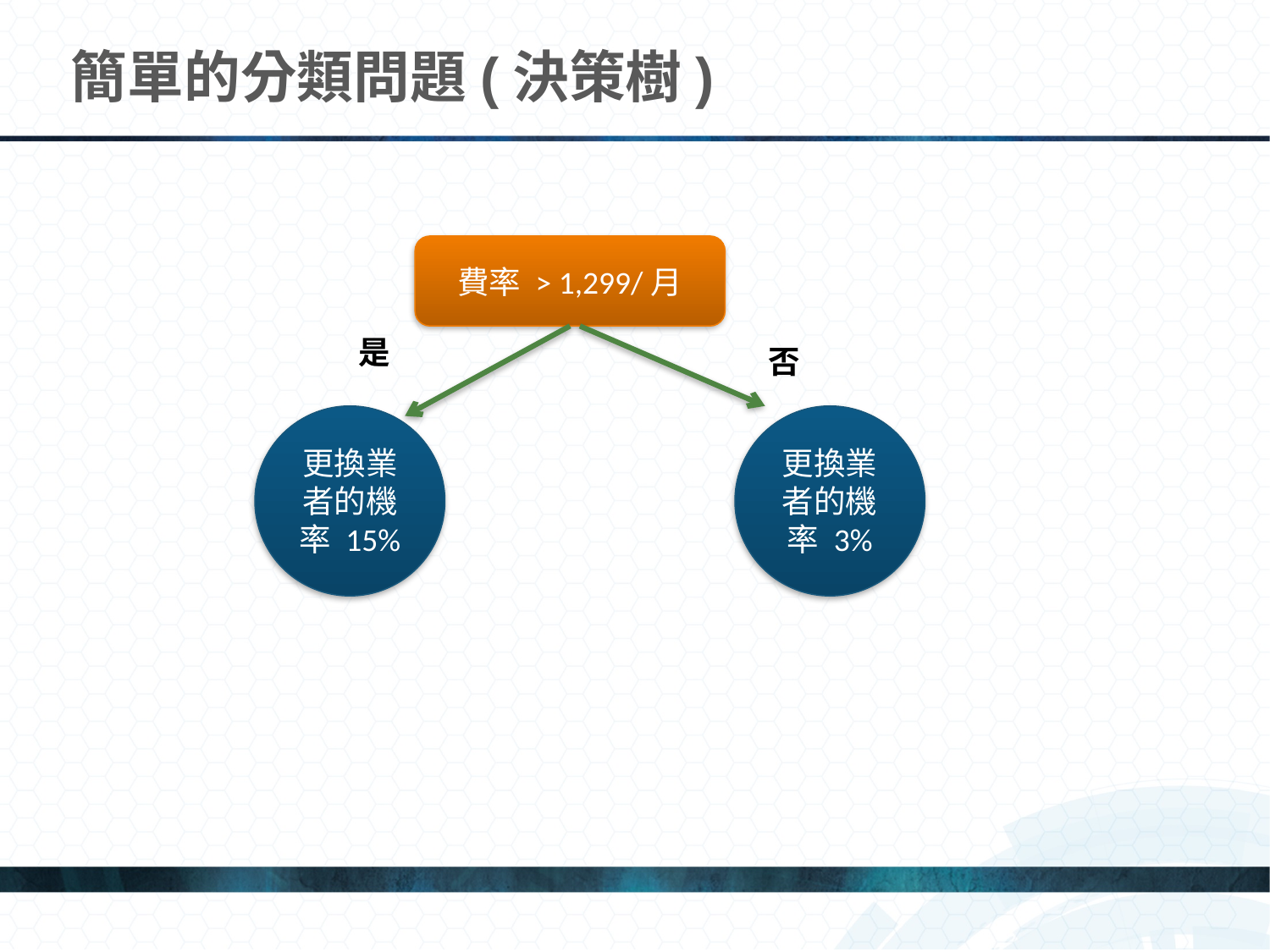

# 簡單的分類問題(決策樹)

費率 > 1,299/月
是
否
更換業者的機率 15%
更換業者的機率 3%